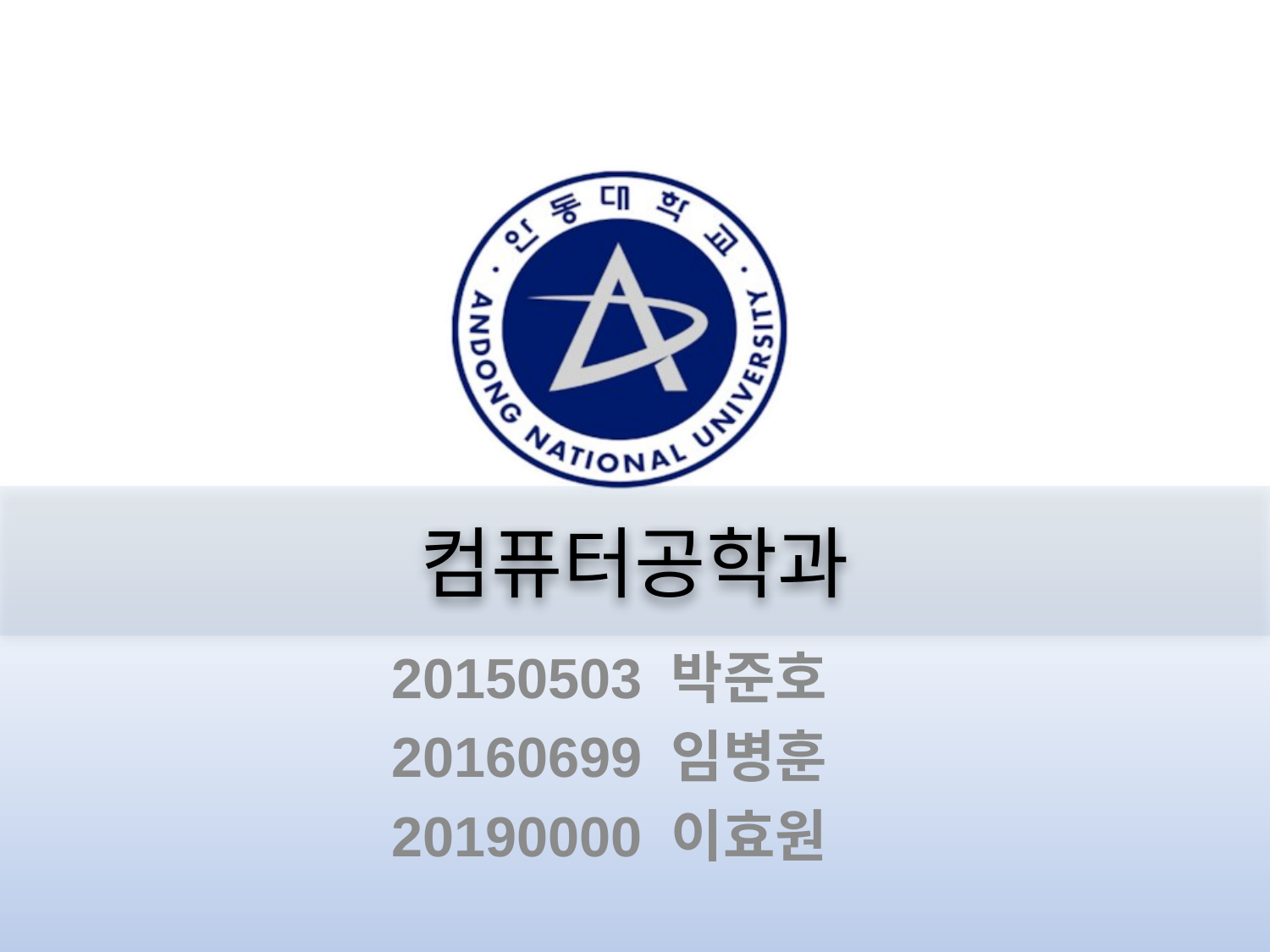

# 컴퓨터공학과
20150503 박준호
20160699 임병훈
20190000 이효원